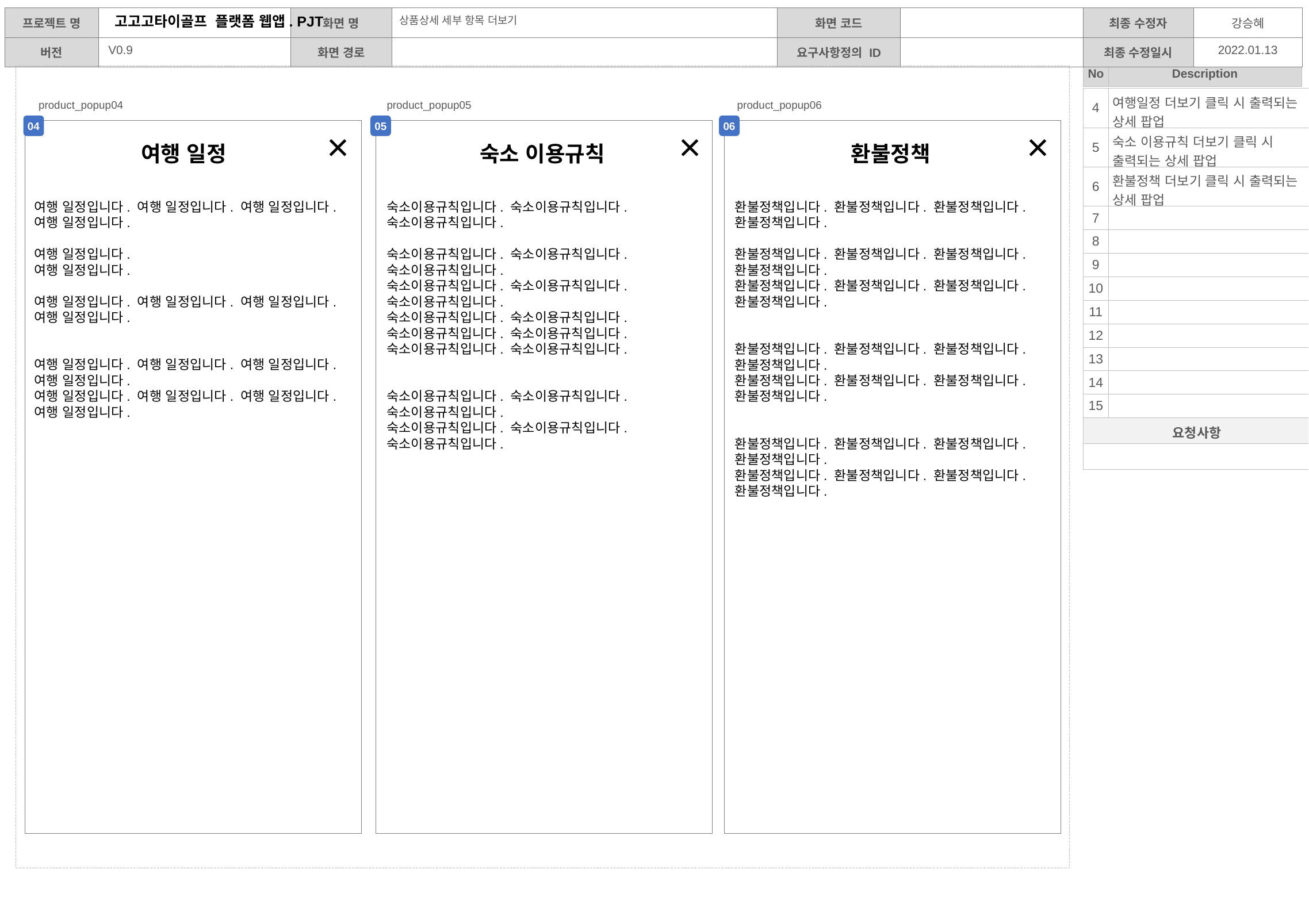

상품상세 세부 항목 더보기

| 4 | 여행일정 더보기 클릭 시 출력되는 상세 팝업 |
| --- | --- |
| 5 | 숙소 이용규칙 더보기 클릭 시 출력되는 상세 팝업 |
| 6 | 환불정책 더보기 클릭 시 출력되는 상세 팝업 |
| 7 |  |
| 8 |  |
| 9 |  |
| 10 |  |
| 11 |  |
| 12 |  |
| 13 |  |
| 14 |  |
| 15 |  |
| 요청사항 |  |
|  |  |
product_popup04
product_popup05
product_popup06
04
05
06
여행 일정
숙소 이용규칙
환불정책
여행 일정입니다. 여행 일정입니다. 여행 일정입니다.
여행 일정입니다.

여행 일정입니다.
여행 일정입니다.

여행 일정입니다. 여행 일정입니다. 여행 일정입니다.
여행 일정입니다.

여행 일정입니다. 여행 일정입니다. 여행 일정입니다.
여행 일정입니다.
여행 일정입니다. 여행 일정입니다. 여행 일정입니다.
여행 일정입니다.

숙소이용규칙입니다. 숙소이용규칙입니다. 숙소이용규칙입니다.

숙소이용규칙입니다. 숙소이용규칙입니다. 숙소이용규칙입니다.
숙소이용규칙입니다. 숙소이용규칙입니다. 숙소이용규칙입니다.
숙소이용규칙입니다. 숙소이용규칙입니다. 숙소이용규칙입니다. 숙소이용규칙입니다. 숙소이용규칙입니다. 숙소이용규칙입니다.

숙소이용규칙입니다. 숙소이용규칙입니다. 숙소이용규칙입니다.
숙소이용규칙입니다. 숙소이용규칙입니다. 숙소이용규칙입니다.

환불정책입니다. 환불정책입니다. 환불정책입니다.
환불정책입니다.

환불정책입니다. 환불정책입니다. 환불정책입니다.
환불정책입니다.
환불정책입니다. 환불정책입니다. 환불정책입니다.
환불정책입니다.

환불정책입니다. 환불정책입니다. 환불정책입니다.
환불정책입니다.
환불정책입니다. 환불정책입니다. 환불정책입니다.
환불정책입니다.

환불정책입니다. 환불정책입니다. 환불정책입니다.
환불정책입니다.
환불정책입니다. 환불정책입니다. 환불정책입니다.
환불정책입니다.